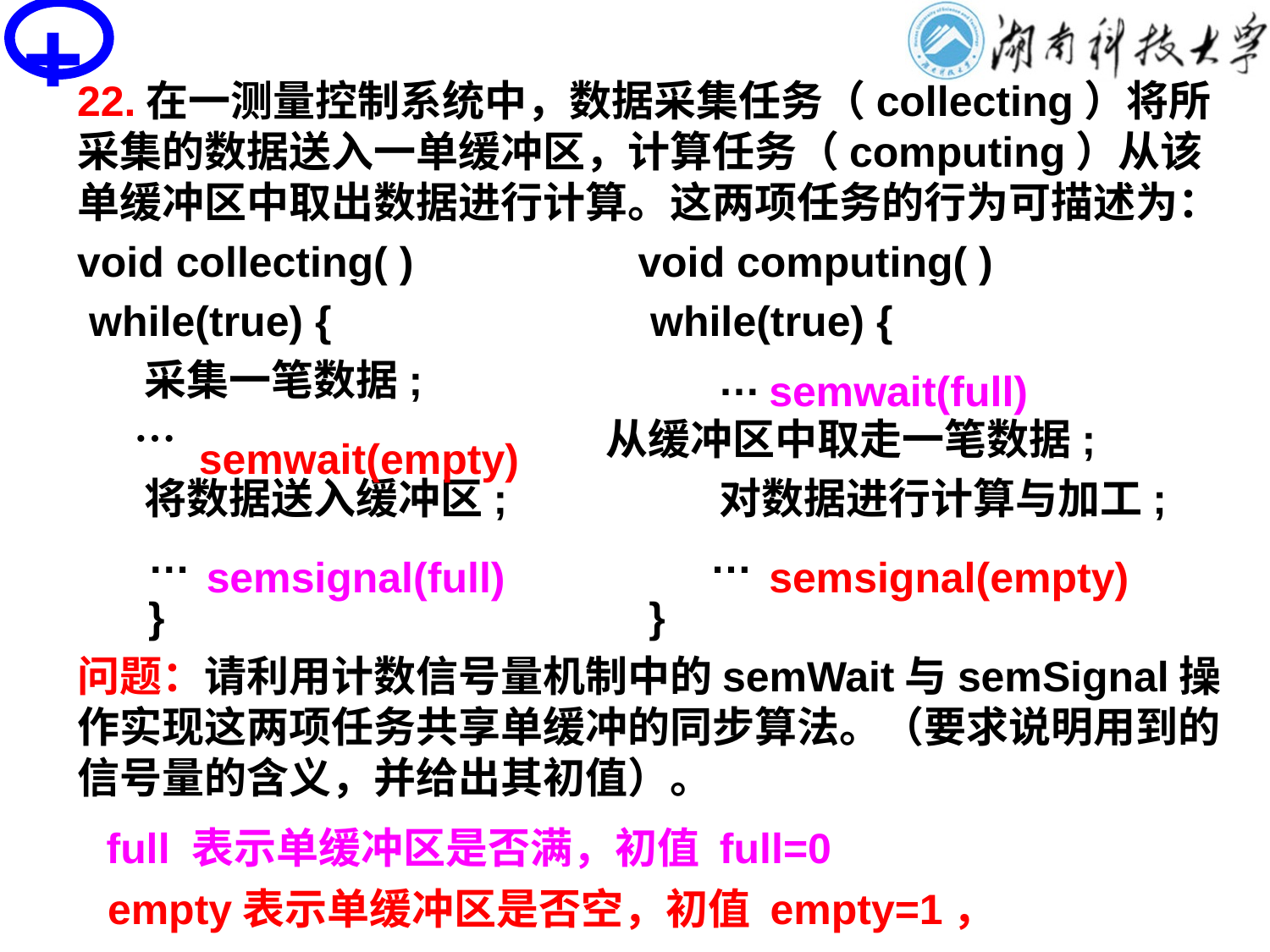

+

# PV操作思考题
22.在一测量控制系统中，数据采集任务（collecting）将所采集的数据送入一单缓冲区，计算任务（computing）从该单缓冲区中取出数据进行计算。这两项任务的行为可描述为：
void collecting( )                   void computing( )
 while(true) {                           while(true) {
      采集一笔数据;                         …
      …                                            从缓冲区中取走一笔数据;
      将数据送入缓冲区;                 对数据进行计算与加工;
      …                                            …
      }                                         }
问题：请利用计数信号量机制中的semWait与semSignal操作实现这两项任务共享单缓冲的同步算法。（要求说明用到的信号量的含义，并给出其初值）。
semwait(full)
semwait(empty)
semsignal(full)
semsignal(empty)
full 表示单缓冲区是否满，初值 full=0
empty表示单缓冲区是否空，初值 empty=1，